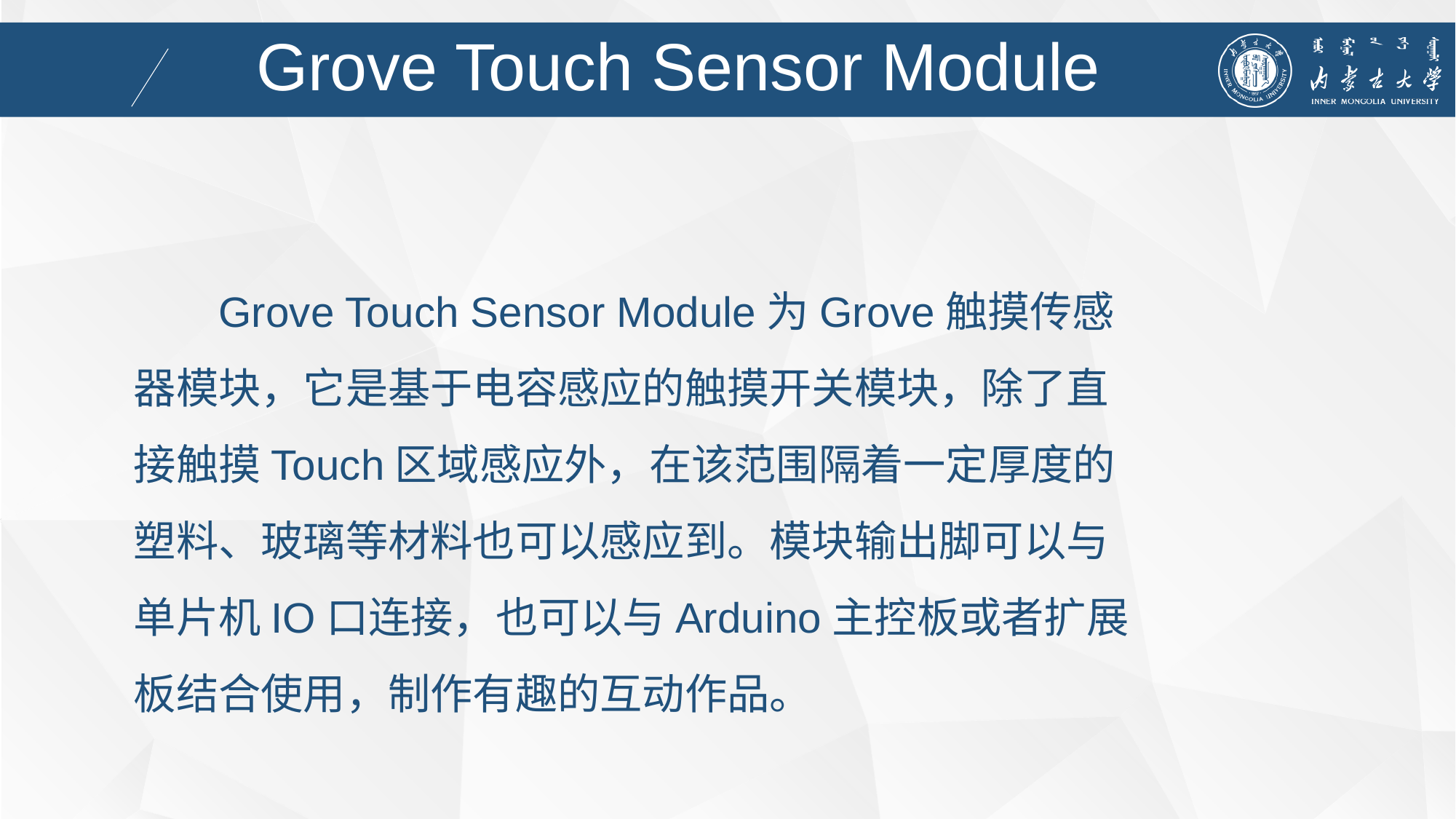

Grove Touch Sensor Module
Grove Touch Sensor Module为Grove触摸传感器模块，它是基于电容感应的触摸开关模块，除了直接触摸Touch区域感应外，在该范围隔着一定厚度的塑料、玻璃等材料也可以感应到。模块输出脚可以与单片机IO口连接，也可以与Arduino主控板或者扩展板结合使用，制作有趣的互动作品。